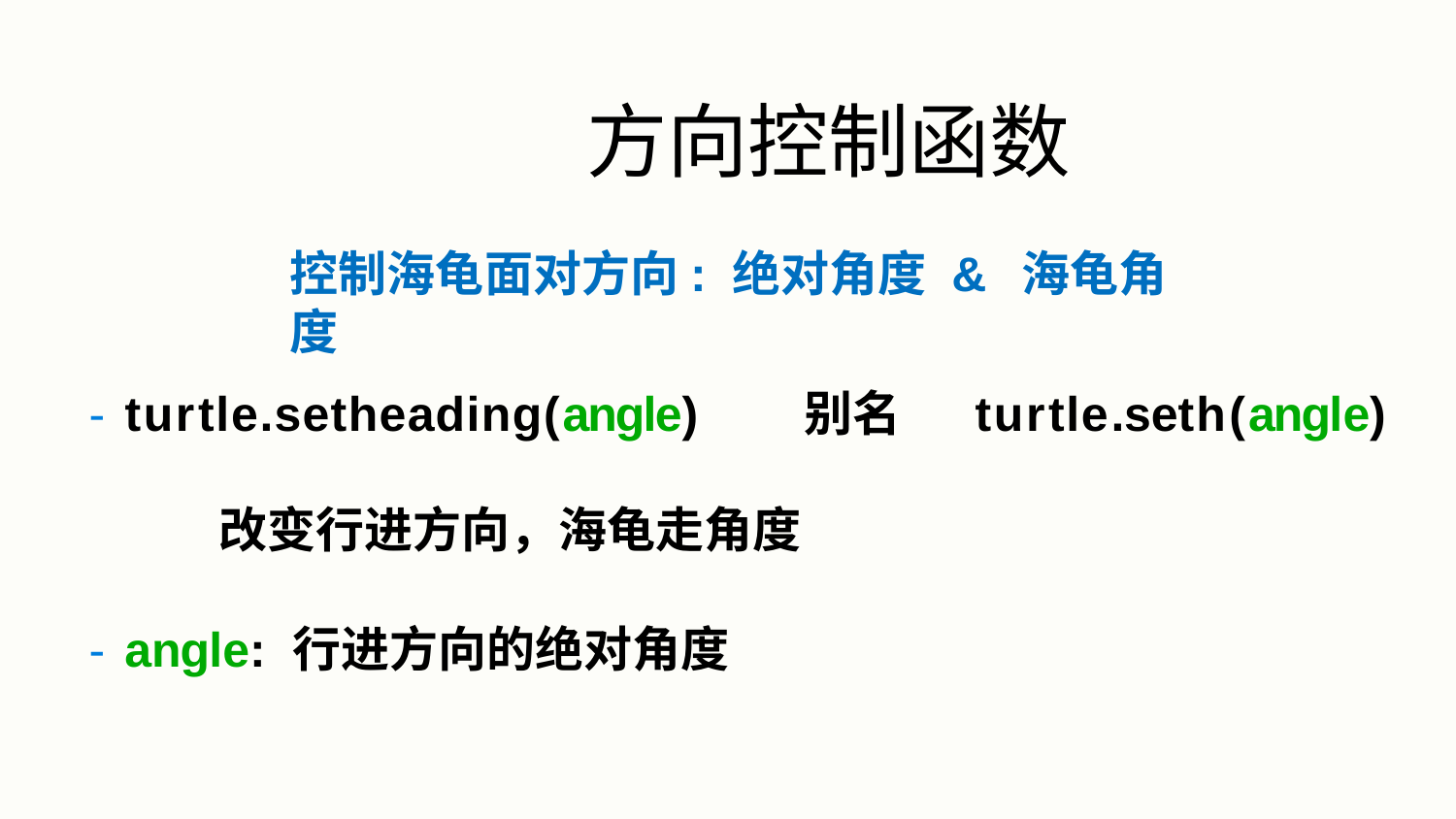

# 方向控制函数
控制海龟面对方向: 绝对角度 & 海龟角度
- turtle.setheading(angle)
别名	turtle.seth(angle)
改变行进方向，海龟走角度

- angle: 行进方向的绝对角度